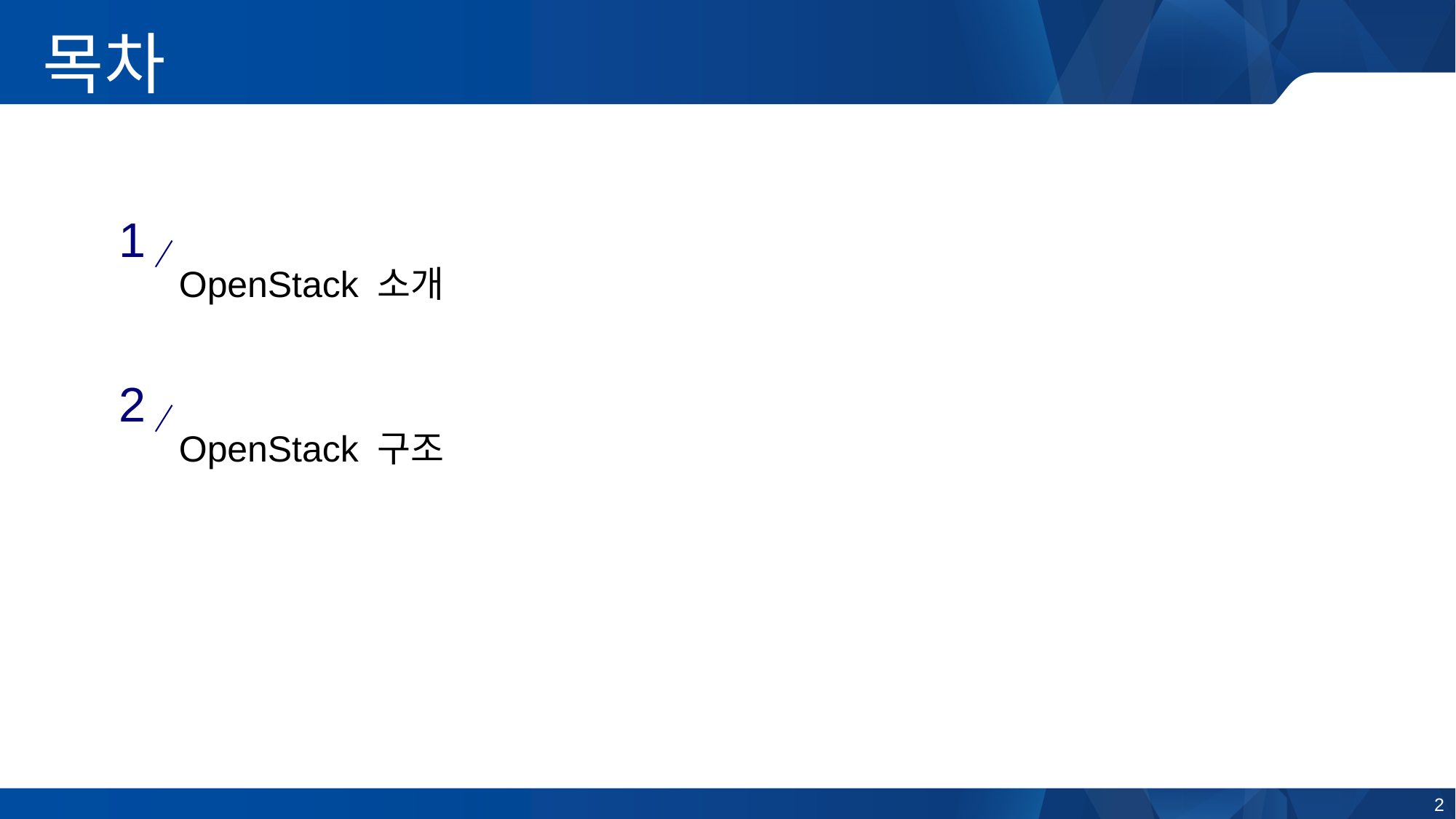

목차
1
OpenStack 소개
2
OpenStack 구조
2